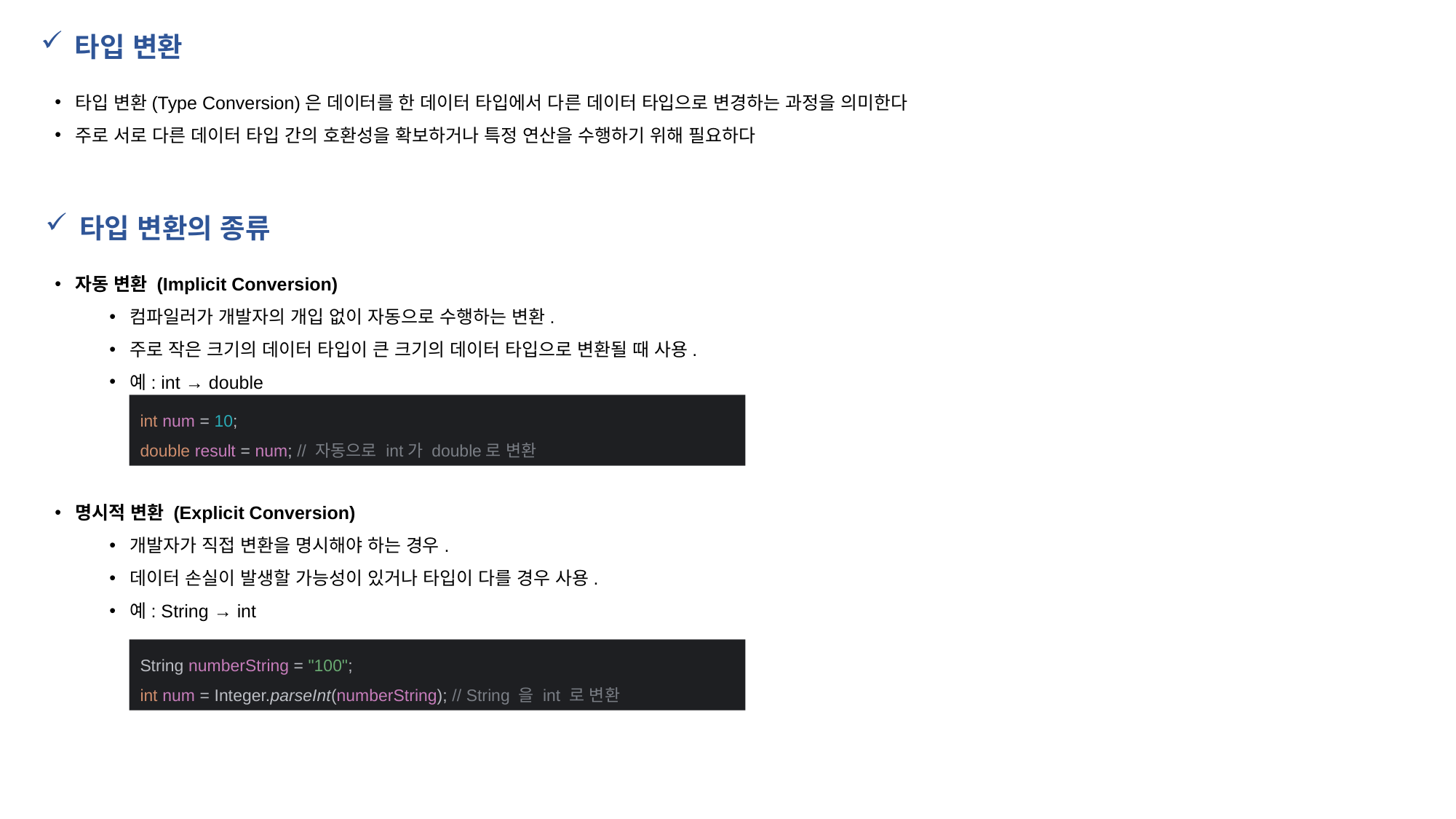

타입 변환
타입 변환(Type Conversion)은 데이터를 한 데이터 타입에서 다른 데이터 타입으로 변경하는 과정을 의미한다
주로 서로 다른 데이터 타입 간의 호환성을 확보하거나 특정 연산을 수행하기 위해 필요하다
타입 변환의 종류
자동 변환 (Implicit Conversion)
컴파일러가 개발자의 개입 없이 자동으로 수행하는 변환.
주로 작은 크기의 데이터 타입이 큰 크기의 데이터 타입으로 변환될 때 사용.
예: int → double

명시적 변환 (Explicit Conversion)
개발자가 직접 변환을 명시해야 하는 경우.
데이터 손실이 발생할 가능성이 있거나 타입이 다를 경우 사용.
예: String → int
int num = 10;
double result = num; // 자동으로 int가 double로 변환
String numberString = "100";
int num = Integer.parseInt(numberString); // String 을 int 로 변환